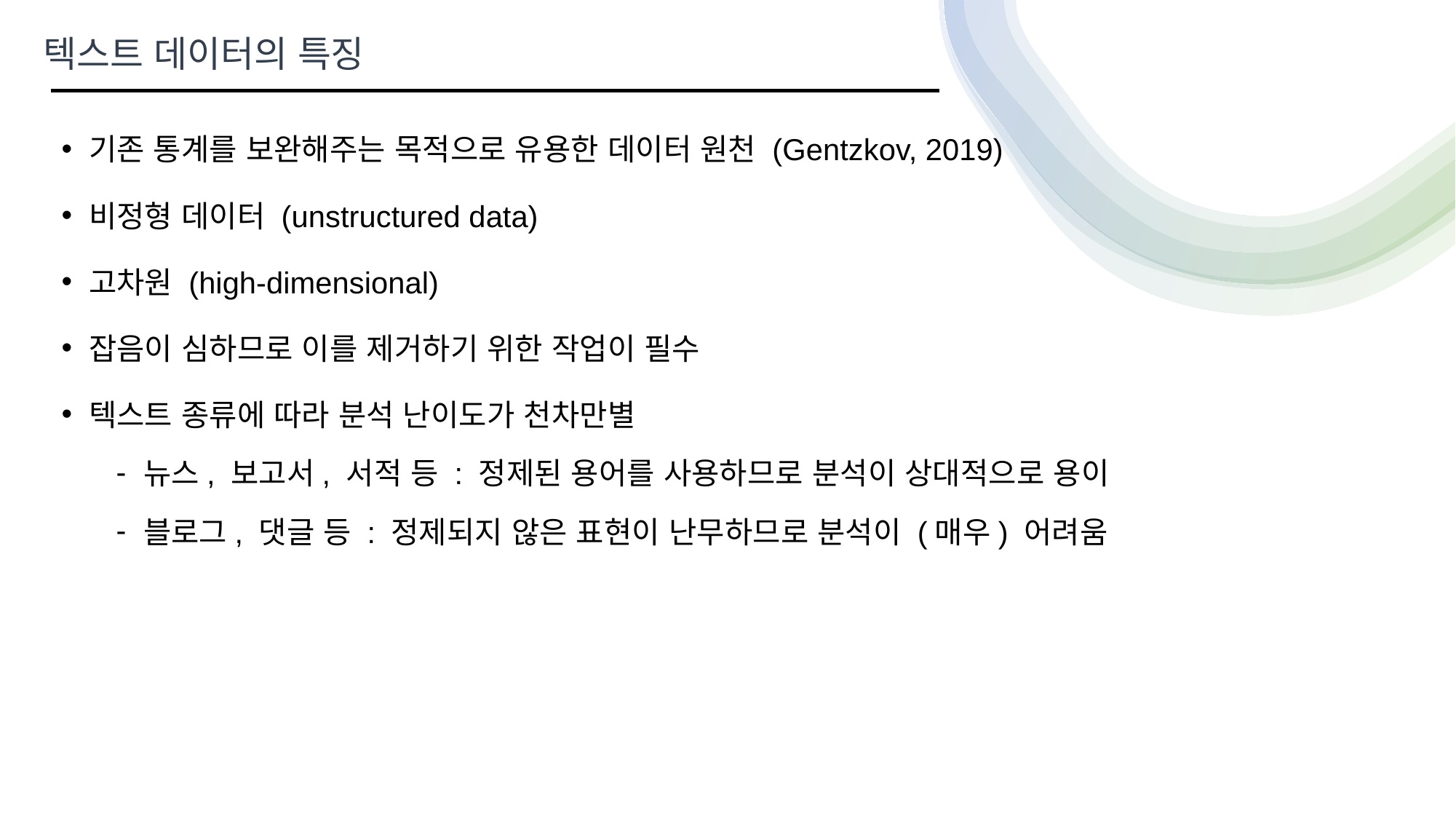

텍스트 데이터의 특징
기존 통계를 보완해주는 목적으로 유용한 데이터 원천 (Gentzkov, 2019)
비정형 데이터 (unstructured data)
고차원 (high-dimensional)
잡음이 심하므로 이를 제거하기 위한 작업이 필수
텍스트 종류에 따라 분석 난이도가 천차만별
뉴스, 보고서, 서적 등 : 정제된 용어를 사용하므로 분석이 상대적으로 용이
블로그, 댓글 등 : 정제되지 않은 표현이 난무하므로 분석이 (매우) 어려움